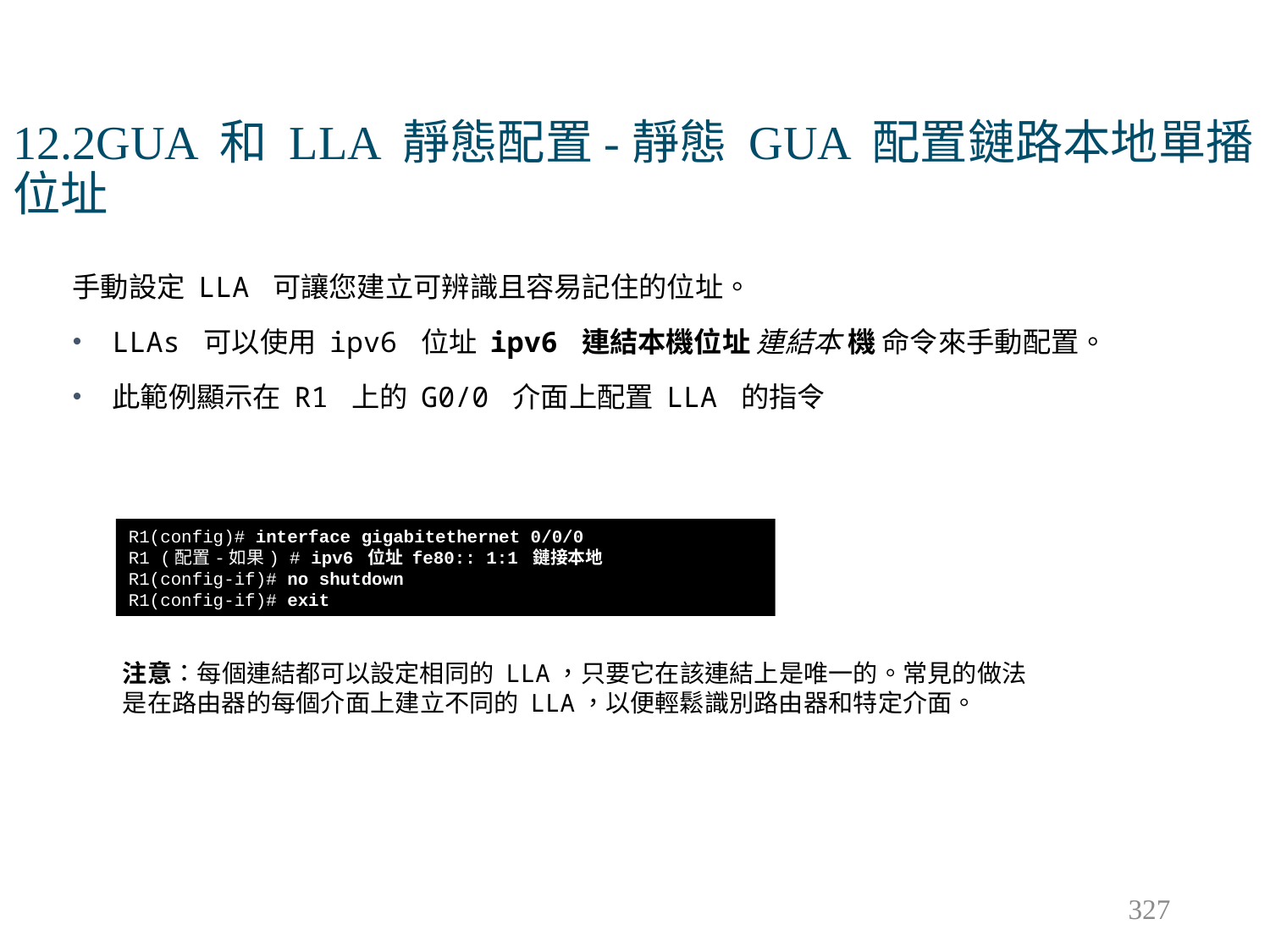

# 12.2GUA 和 LLA 靜態配置-靜態 GUA 配置鏈路本地單播位址
手動設定 LLA 可讓您建立可辨識且容易記住的位址。
LLAs 可以使用 ipv6 位址 ipv6 連結本機位址 連結本 機 命令來手動配置。
此範例顯示在 R1 上的 G0/0 介面上配置 LLA 的指令

R1(config)# interface gigabitethernet 0/0/0
R1 (配置-如果) # ipv6 位址 fe80:: 1:1 鏈接本地
R1(config-if)# no shutdown
R1(config-if)# exit
注意：每個連結都可以設定相同的 LLA，只要它在該連結上是唯一的。常見的做法是在路由器的每個介面上建立不同的 LLA，以便輕鬆識別路由器和特定介面。
327